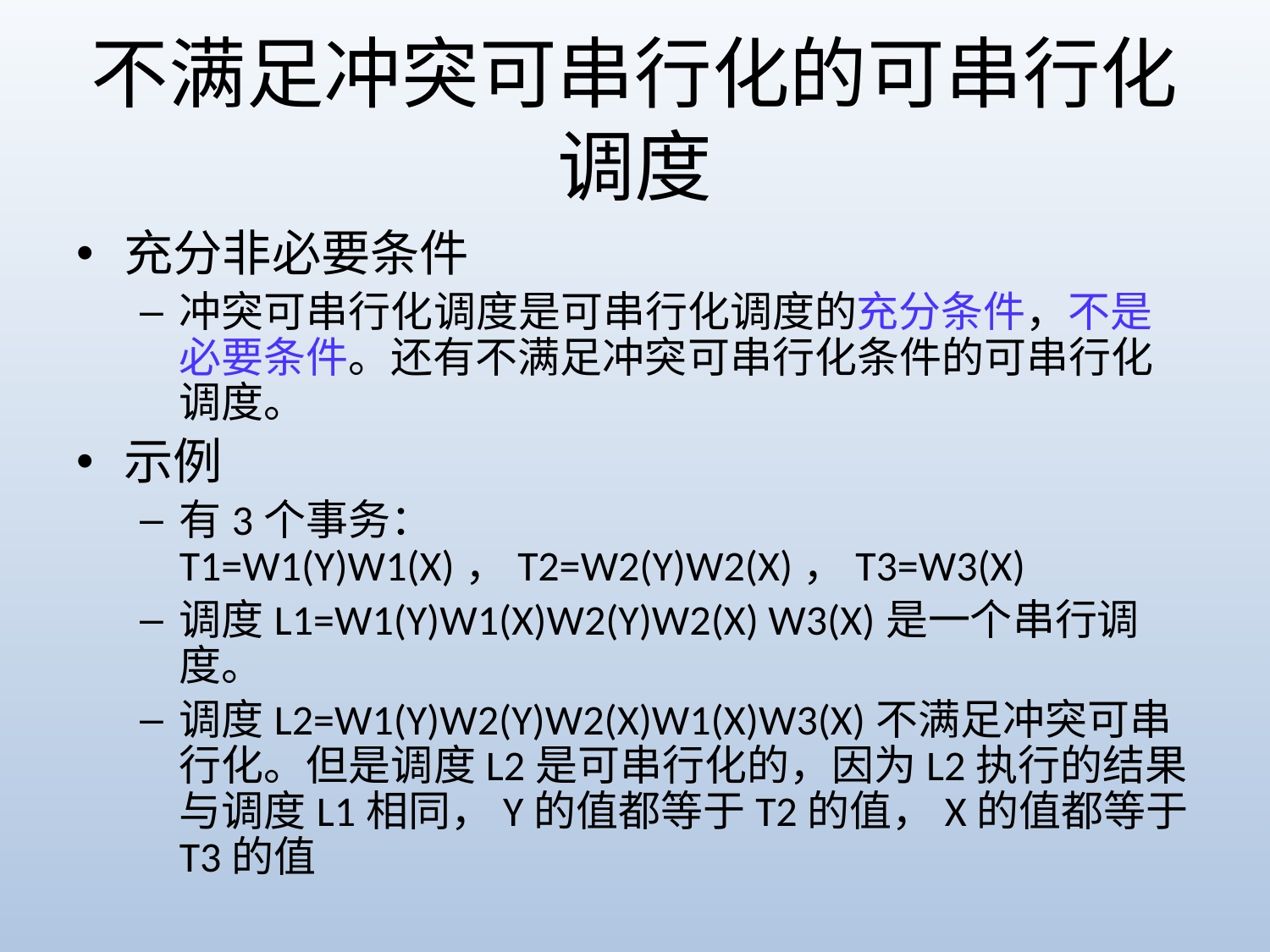

# 不满足冲突可串行化的可串行化调度
充分非必要条件
冲突可串行化调度是可串行化调度的充分条件，不是必要条件。还有不满足冲突可串行化条件的可串行化调度。
示例
有3个事务：T1=W1(Y)W1(X)，T2=W2(Y)W2(X)，T3=W3(X)
调度L1=W1(Y)W1(X)W2(Y)W2(X) W3(X)是一个串行调度。
调度L2=W1(Y)W2(Y)W2(X)W1(X)W3(X)不满足冲突可串行化。但是调度L2是可串行化的，因为L2执行的结果与调度L1相同，Y的值都等于T2的值，X的值都等于T3的值